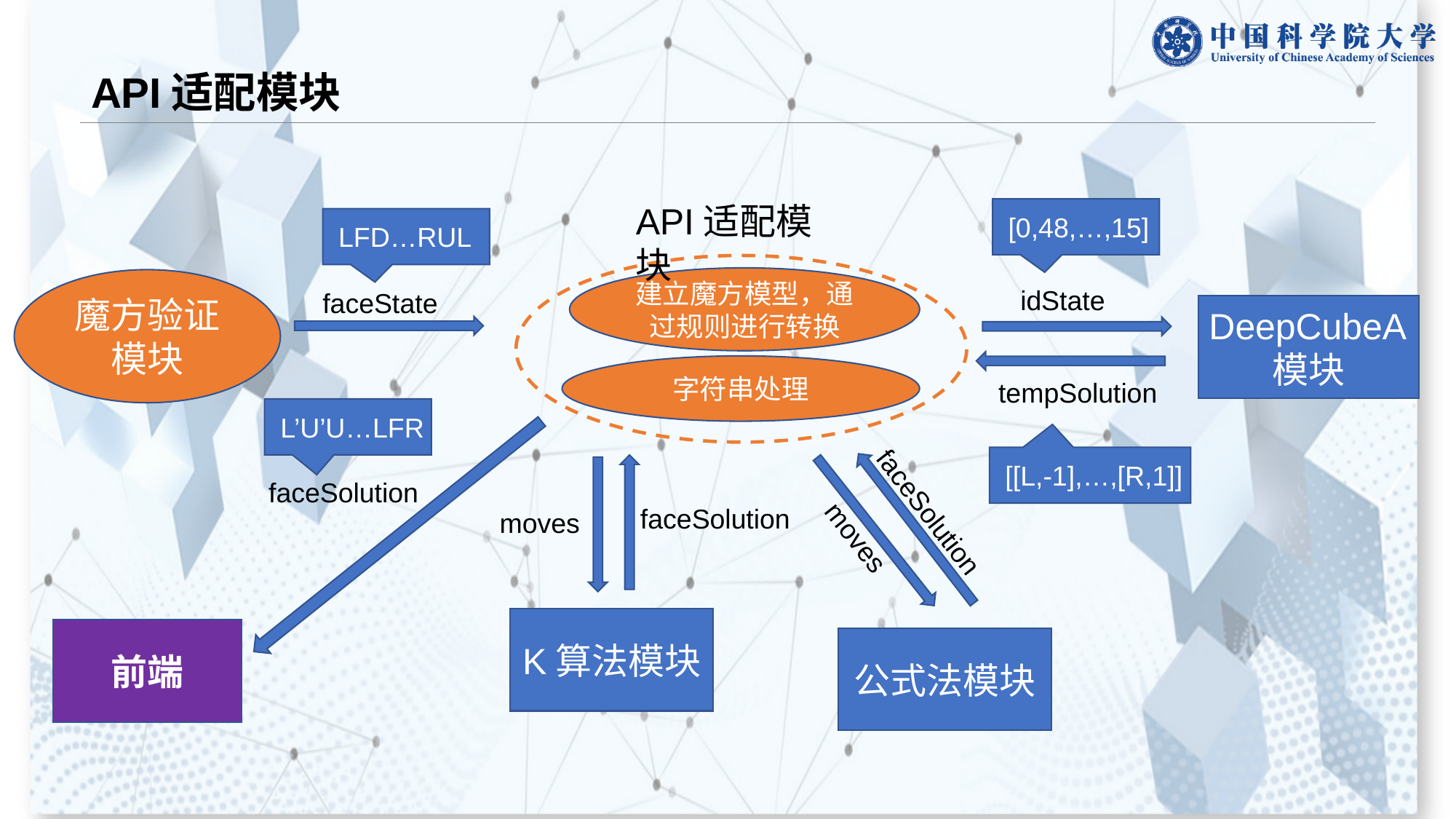

# API适配模块
API适配模块

[0,48,…,15]

LFD…RUL

建立魔方模型，通过规则进行转换
魔方验证模块
idState

faceState

DeepCubeA模块

tempSolution
字符串处理

L’U’U…LFR

[[L,-1],…,[R,1]]
faceSolution

moves

faceSolution

faceSolution

moves
K算法模块
前端
公式法模块